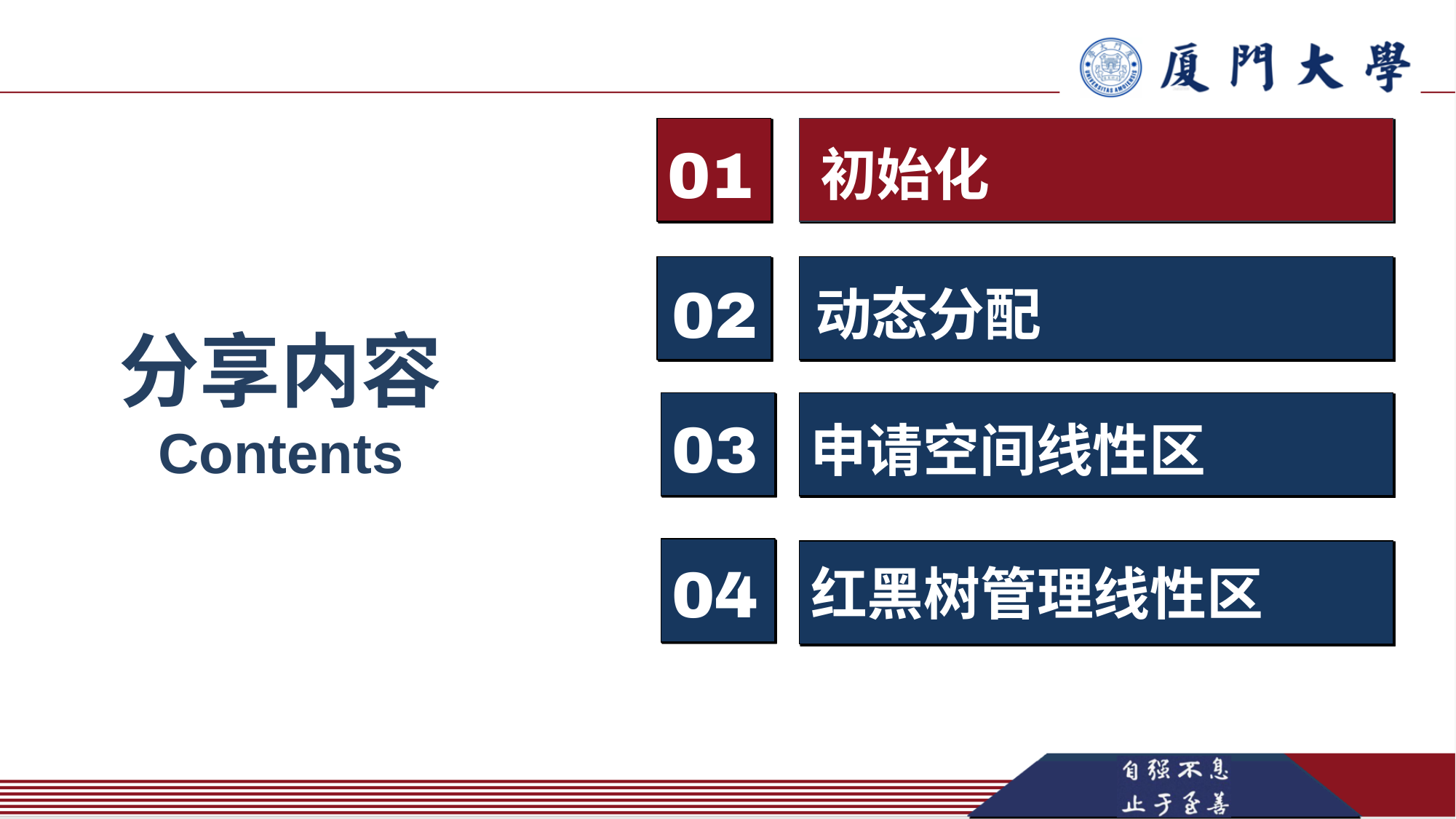

01
初始化

02
动态分配
分享内容
Contents

03
申请空间线性区

04
红黑树管理线性区